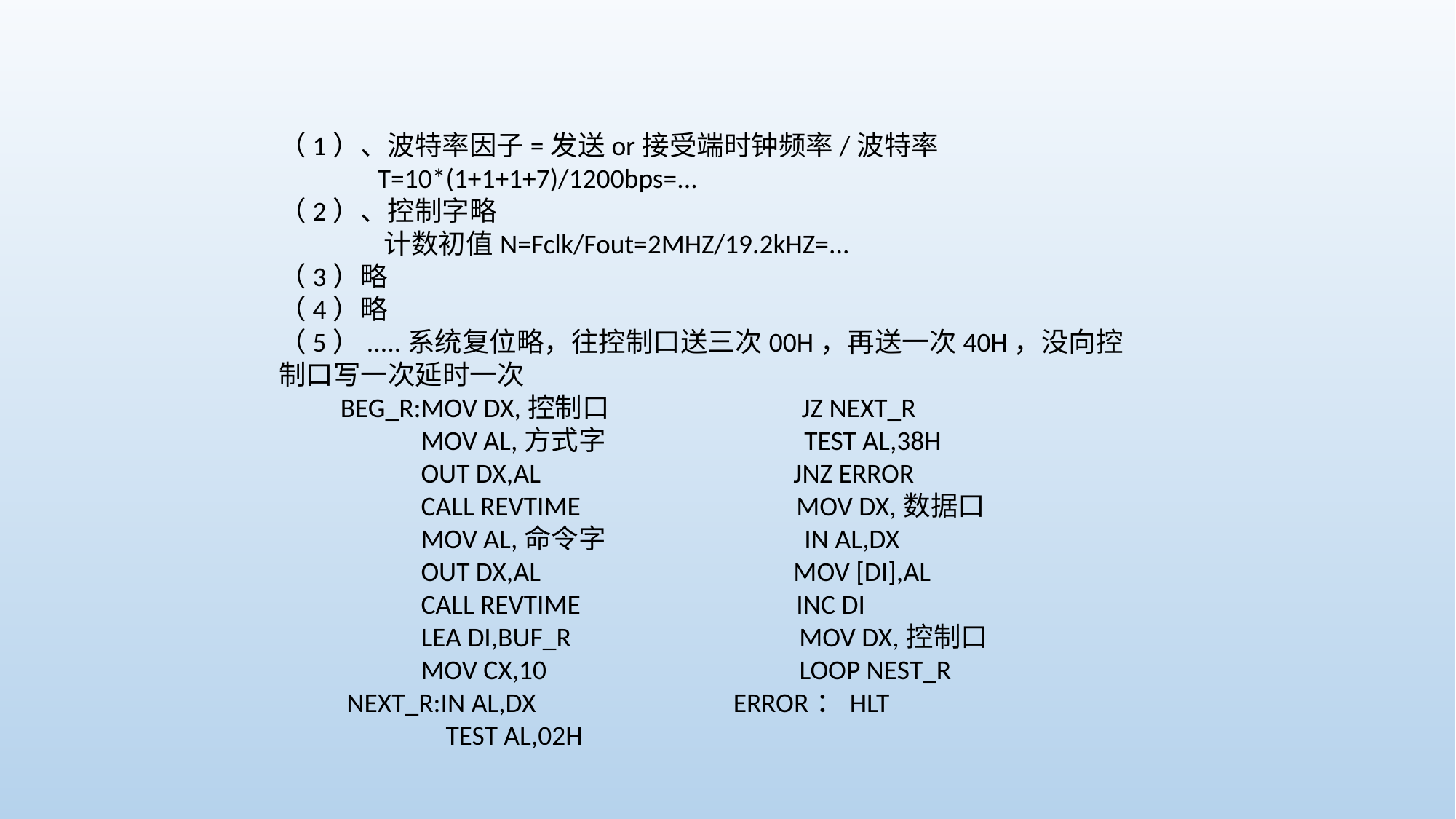

（1）、波特率因子=发送or接受端时钟频率/波特率
                T=10*(1+1+1+7)/1200bps=...
（2）、控制字略
                计数初值N=Fclk/Fout=2MHZ/19.2kHZ=...
（3）略
（4）略
（5）.....系统复位略，往控制口送三次00H，再送一次40H，没向控制口写一次延时一次
          BEG_R:MOV DX,控制口                              JZ NEXT_R
                       MOV AL,方式字                               TEST AL,38H
                       OUT DX,AL                                         JNZ ERROR
                       CALL REVTIME                                   MOV DX,数据口
                       MOV AL,命令字                               IN AL,DX
                       OUT DX,AL                                         MOV [DI],AL
                       CALL REVTIME                                   INC DI
                       LEA DI,BUF_R                                     MOV DX,控制口
                       MOV CX,10                                         LOOP NEST_R
           NEXT_R:IN AL,DX                                ERROR：HLT
                           TEST AL,02H